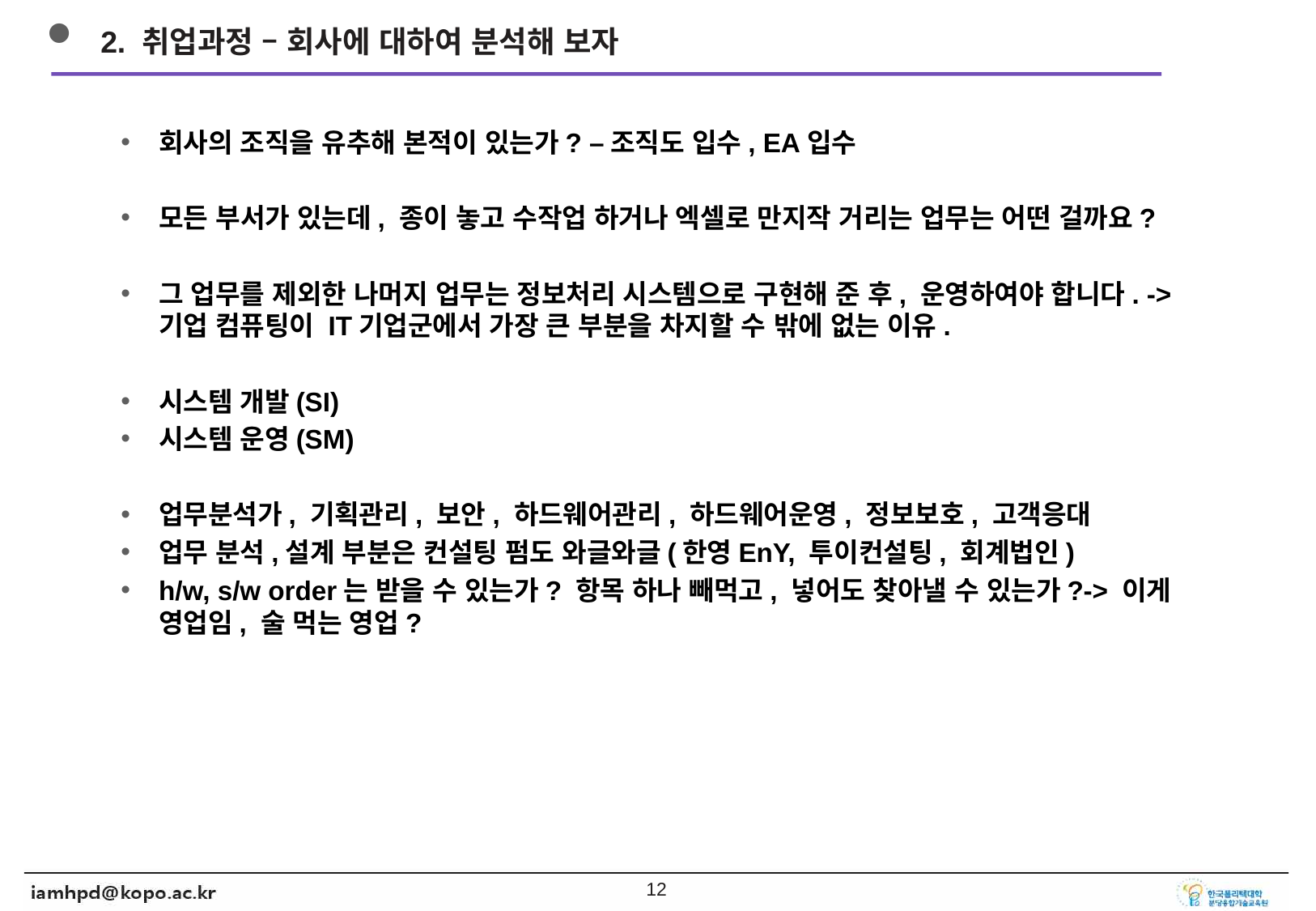

2. 취업과정 – 회사에 대하여 분석해 보자
회사의 조직을 유추해 본적이 있는가? –조직도 입수, EA입수

모든 부서가 있는데, 종이 놓고 수작업 하거나 엑셀로 만지작 거리는 업무는 어떤 걸까요?

그 업무를 제외한 나머지 업무는 정보처리 시스템으로 구현해 준 후, 운영하여야 합니다. -> 기업 컴퓨팅이 IT기업군에서 가장 큰 부분을 차지할 수 밖에 없는 이유.

시스템 개발(SI)
시스템 운영(SM)

업무분석가, 기획관리, 보안, 하드웨어관리, 하드웨어운영, 정보보호, 고객응대
업무 분석,설계 부분은 컨설팅 펌도 와글와글(한영EnY, 투이컨설팅, 회계법인)
h/w, s/w order는 받을 수 있는가? 항목 하나 빼먹고, 넣어도 찾아낼 수 있는가?-> 이게 영업임, 술 먹는 영업?
12